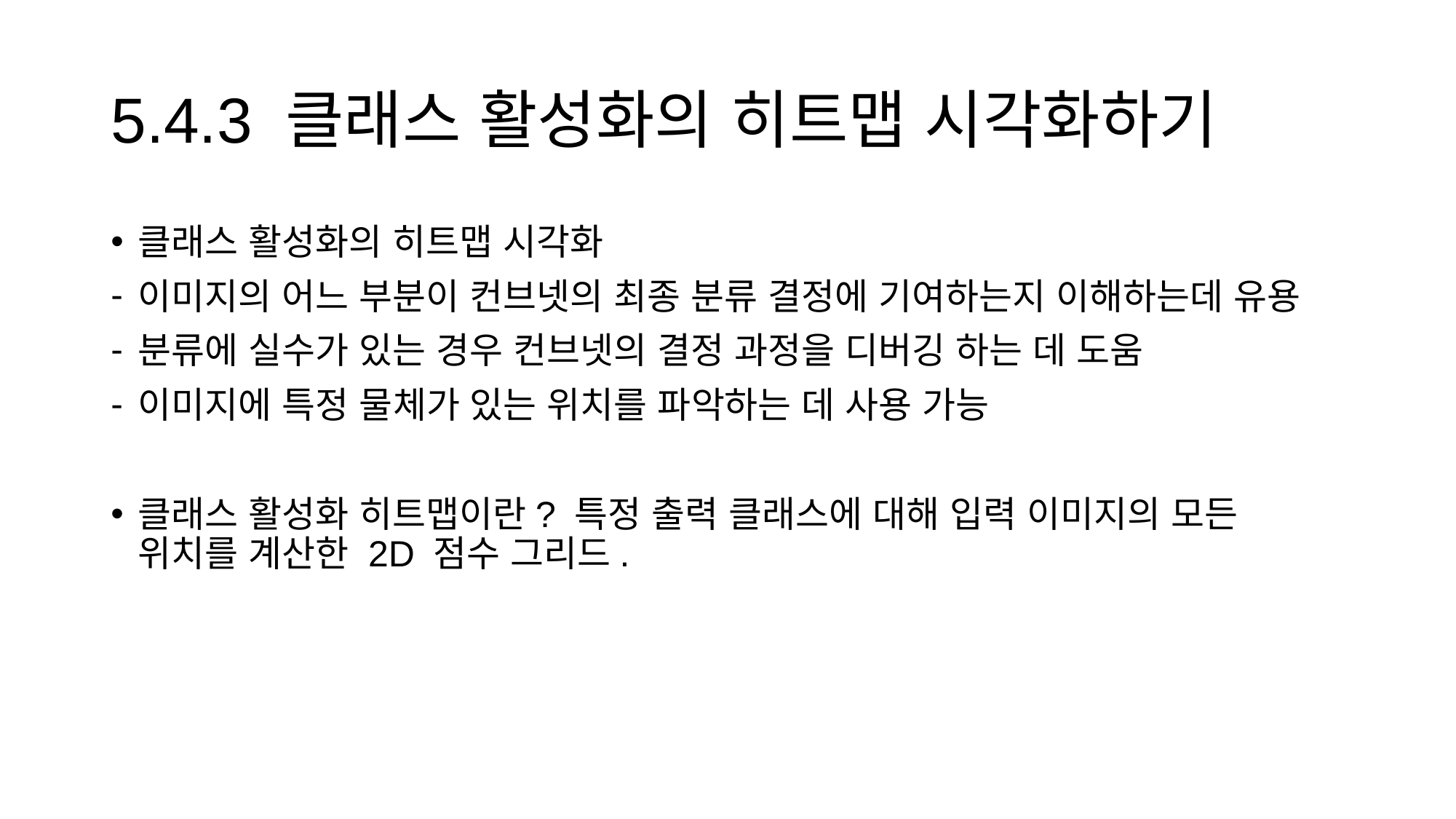

# 5.4.3 클래스 활성화의 히트맵 시각화하기
클래스 활성화의 히트맵 시각화
이미지의 어느 부분이 컨브넷의 최종 분류 결정에 기여하는지 이해하는데 유용
분류에 실수가 있는 경우 컨브넷의 결정 과정을 디버깅 하는 데 도움
이미지에 특정 물체가 있는 위치를 파악하는 데 사용 가능

클래스 활성화 히트맵이란? 특정 출력 클래스에 대해 입력 이미지의 모든 위치를 계산한 2D 점수 그리드.